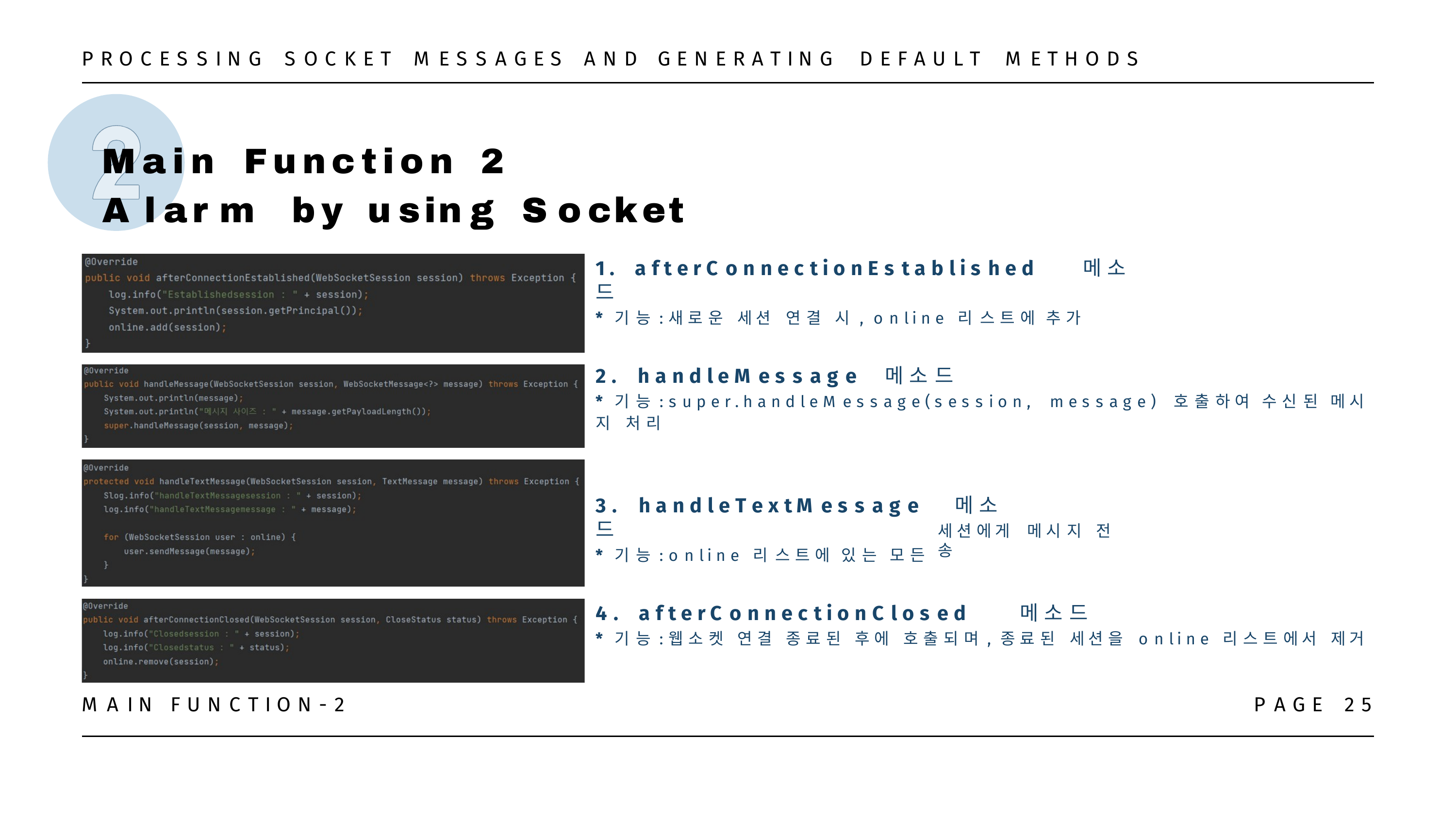

P R O C E S S I N G	S O C K E T	M E S S A G E S	A N D	G E N E R A T I N G	D E F A U L T	M E T H O D S

# Main	Function	2  Alarm	by	using	Socket
1 .	a f t e r C o n n e c t i o n E s t a b l i s h e d	메 소 드
* 기 능 :	새 로 운	세 션	연 결	시 ,	o n l i n e	리 스 트 에	추 가

2 .	h a n d l e M e s s a g e	메 소 드
* 기 능 :	s u p e r . h a n d l e M e s s a g e ( s e s s i o n ,
지	처 리

m e s s a g e )	호 출 하 여	수 신 된	메 시

3 .	h a n d l e T e x t M e s s a g e	메 소 드
* 기 능 :	o n l i n e	리 스 트 에	있 는	모 든
세 션 에 게	메 시 지	전 송
4 .	a f t e r C o n n e c t i o n C l o s e d
* 기 능 :	웹 소 켓	연 결	종 료 된	후 에	호 출 되 며 ,
메 소 드
종 료 된	세 션 을	o n l i n e	리 스 트 에 서	제 거

M A I N
F U N C T I O N - 2
P A G E	2 5